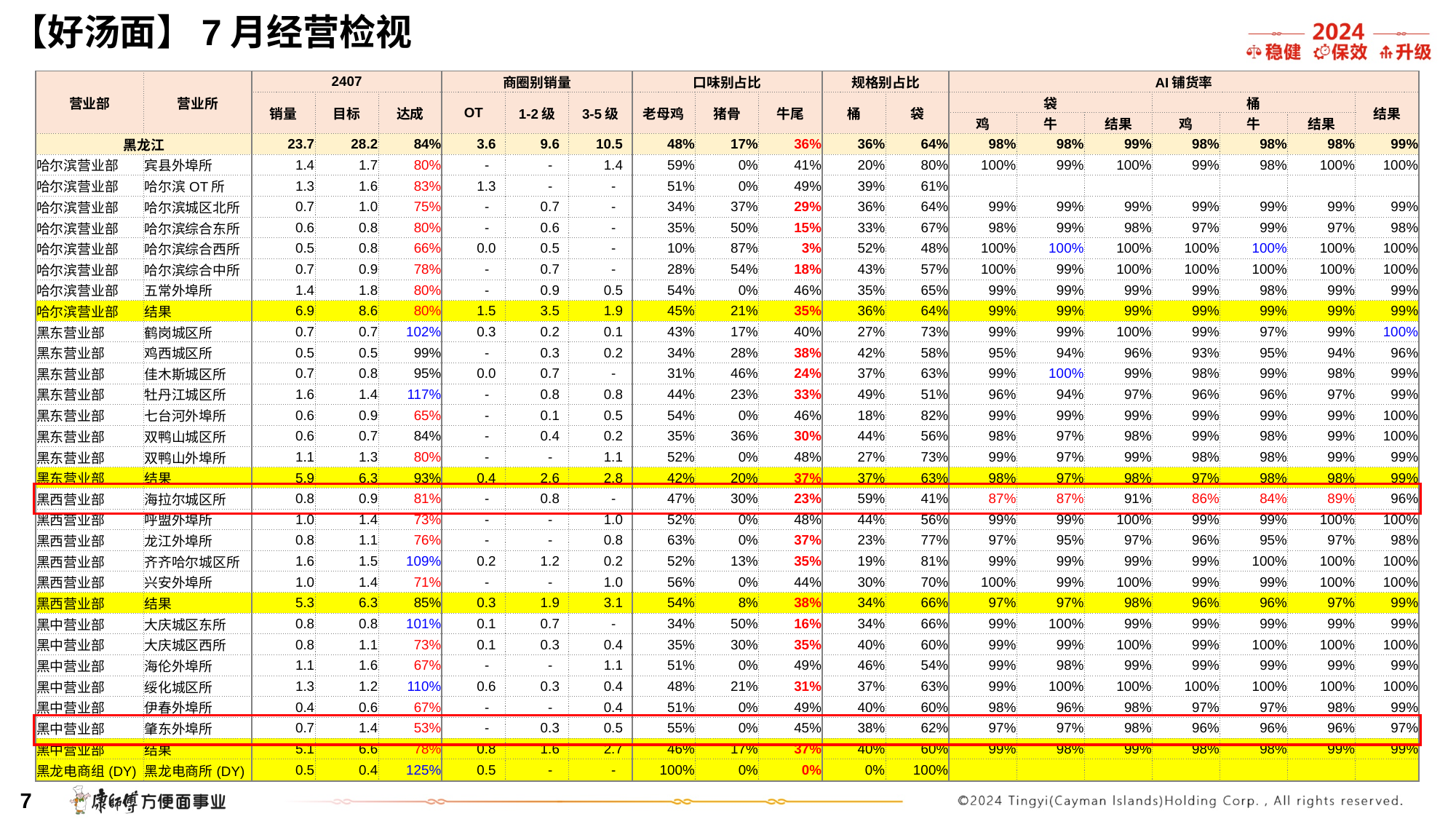

【好汤面】7月经营检视
| 营业部 | 营业所 | 2407 |  |  | 商圈别销量 |  |  | 口味别占比 |  |  | 规格别占比 |  | AI铺货率 |  |  |  |  |  |  |
| --- | --- | --- | --- | --- | --- | --- | --- | --- | --- | --- | --- | --- | --- | --- | --- | --- | --- | --- | --- |
|  |  | 销量 | 目标 | 达成 | OT | 1-2级 | 3-5级 | 老母鸡 | 猪骨 | 牛尾 | 桶 | 袋 | 袋 |  |  | 桶 |  |  | 结果 |
|  |  |  |  |  |  |  |  |  |  |  |  |  | 鸡 | 牛 | 结果 | 鸡 | 牛 | 结果 |  |
| 黑龙江 |  | 23.7 | 28.2 | 84% | 3.6 | 9.6 | 10.5 | 48% | 17% | 36% | 36% | 64% | 98% | 98% | 99% | 98% | 98% | 98% | 99% |
| 哈尔滨营业部 | 宾县外埠所 | 1.4 | 1.7 | 80% | - | - | 1.4 | 59% | 0% | 41% | 20% | 80% | 100% | 99% | 100% | 99% | 98% | 100% | 100% |
| 哈尔滨营业部 | 哈尔滨OT所 | 1.3 | 1.6 | 83% | 1.3 | - | - | 51% | 0% | 49% | 39% | 61% |  |  |  |  |  |  |  |
| 哈尔滨营业部 | 哈尔滨城区北所 | 0.7 | 1.0 | 75% | - | 0.7 | - | 34% | 37% | 29% | 36% | 64% | 99% | 99% | 99% | 99% | 99% | 99% | 99% |
| 哈尔滨营业部 | 哈尔滨综合东所 | 0.6 | 0.8 | 80% | - | 0.6 | - | 35% | 50% | 15% | 33% | 67% | 98% | 99% | 98% | 97% | 99% | 97% | 98% |
| 哈尔滨营业部 | 哈尔滨综合西所 | 0.5 | 0.8 | 66% | 0.0 | 0.5 | - | 10% | 87% | 3% | 52% | 48% | 100% | 100% | 100% | 100% | 100% | 100% | 100% |
| 哈尔滨营业部 | 哈尔滨综合中所 | 0.7 | 0.9 | 78% | - | 0.7 | - | 28% | 54% | 18% | 43% | 57% | 100% | 99% | 100% | 100% | 100% | 100% | 100% |
| 哈尔滨营业部 | 五常外埠所 | 1.4 | 1.8 | 80% | - | 0.9 | 0.5 | 54% | 0% | 46% | 35% | 65% | 99% | 99% | 99% | 99% | 98% | 99% | 99% |
| 哈尔滨营业部 | 结果 | 6.9 | 8.6 | 80% | 1.5 | 3.5 | 1.9 | 45% | 21% | 35% | 36% | 64% | 99% | 99% | 99% | 99% | 99% | 99% | 99% |
| 黑东营业部 | 鹤岗城区所 | 0.7 | 0.7 | 102% | 0.3 | 0.2 | 0.1 | 43% | 17% | 40% | 27% | 73% | 99% | 99% | 100% | 99% | 97% | 99% | 100% |
| 黑东营业部 | 鸡西城区所 | 0.5 | 0.5 | 99% | - | 0.3 | 0.2 | 34% | 28% | 38% | 42% | 58% | 95% | 94% | 96% | 93% | 95% | 94% | 96% |
| 黑东营业部 | 佳木斯城区所 | 0.7 | 0.8 | 95% | 0.0 | 0.7 | - | 31% | 46% | 24% | 37% | 63% | 99% | 100% | 99% | 98% | 99% | 98% | 99% |
| 黑东营业部 | 牡丹江城区所 | 1.6 | 1.4 | 117% | - | 0.8 | 0.8 | 44% | 23% | 33% | 49% | 51% | 96% | 94% | 97% | 96% | 96% | 97% | 99% |
| 黑东营业部 | 七台河外埠所 | 0.6 | 0.9 | 65% | - | 0.1 | 0.5 | 54% | 0% | 46% | 18% | 82% | 99% | 99% | 99% | 99% | 99% | 99% | 100% |
| 黑东营业部 | 双鸭山城区所 | 0.6 | 0.7 | 84% | - | 0.4 | 0.2 | 35% | 36% | 30% | 44% | 56% | 98% | 97% | 98% | 99% | 98% | 99% | 100% |
| 黑东营业部 | 双鸭山外埠所 | 1.1 | 1.3 | 80% | - | - | 1.1 | 52% | 0% | 48% | 27% | 73% | 99% | 97% | 99% | 98% | 98% | 99% | 99% |
| 黑东营业部 | 结果 | 5.9 | 6.3 | 93% | 0.4 | 2.6 | 2.8 | 42% | 20% | 37% | 37% | 63% | 98% | 97% | 98% | 97% | 98% | 98% | 99% |
| 黑西营业部 | 海拉尔城区所 | 0.8 | 0.9 | 81% | - | 0.8 | - | 47% | 30% | 23% | 59% | 41% | 87% | 87% | 91% | 86% | 84% | 89% | 96% |
| 黑西营业部 | 呼盟外埠所 | 1.0 | 1.4 | 73% | - | - | 1.0 | 52% | 0% | 48% | 44% | 56% | 99% | 99% | 100% | 99% | 99% | 100% | 100% |
| 黑西营业部 | 龙江外埠所 | 0.8 | 1.1 | 76% | - | - | 0.8 | 63% | 0% | 37% | 23% | 77% | 97% | 95% | 97% | 96% | 95% | 97% | 98% |
| 黑西营业部 | 齐齐哈尔城区所 | 1.6 | 1.5 | 109% | 0.2 | 1.2 | 0.2 | 52% | 13% | 35% | 19% | 81% | 99% | 99% | 99% | 99% | 100% | 100% | 100% |
| 黑西营业部 | 兴安外埠所 | 1.0 | 1.4 | 71% | - | - | 1.0 | 56% | 0% | 44% | 30% | 70% | 100% | 99% | 100% | 99% | 99% | 100% | 100% |
| 黑西营业部 | 结果 | 5.3 | 6.3 | 85% | 0.3 | 1.9 | 3.1 | 54% | 8% | 38% | 34% | 66% | 97% | 97% | 98% | 96% | 96% | 97% | 99% |
| 黑中营业部 | 大庆城区东所 | 0.8 | 0.8 | 101% | 0.1 | 0.7 | - | 34% | 50% | 16% | 34% | 66% | 99% | 100% | 99% | 99% | 99% | 99% | 99% |
| 黑中营业部 | 大庆城区西所 | 0.8 | 1.1 | 73% | 0.1 | 0.3 | 0.4 | 35% | 30% | 35% | 40% | 60% | 99% | 99% | 100% | 99% | 100% | 100% | 100% |
| 黑中营业部 | 海伦外埠所 | 1.1 | 1.6 | 67% | - | - | 1.1 | 51% | 0% | 49% | 46% | 54% | 99% | 98% | 99% | 99% | 99% | 99% | 99% |
| 黑中营业部 | 绥化城区所 | 1.3 | 1.2 | 110% | 0.6 | 0.3 | 0.4 | 48% | 21% | 31% | 37% | 63% | 99% | 100% | 100% | 100% | 100% | 100% | 100% |
| 黑中营业部 | 伊春外埠所 | 0.4 | 0.6 | 67% | - | - | 0.4 | 51% | 0% | 49% | 40% | 60% | 98% | 96% | 98% | 97% | 97% | 98% | 99% |
| 黑中营业部 | 肇东外埠所 | 0.7 | 1.4 | 53% | - | 0.3 | 0.5 | 55% | 0% | 45% | 38% | 62% | 97% | 97% | 98% | 96% | 96% | 96% | 97% |
| 黑中营业部 | 结果 | 5.1 | 6.6 | 78% | 0.8 | 1.6 | 2.7 | 46% | 17% | 37% | 40% | 60% | 99% | 98% | 99% | 98% | 98% | 99% | 99% |
| 黑龙电商组(DY) | 黑龙电商所(DY) | 0.5 | 0.4 | 125% | 0.5 | - | - | 100% | 0% | 0% | 0% | 100% |  |  |  |  |  |  |  |